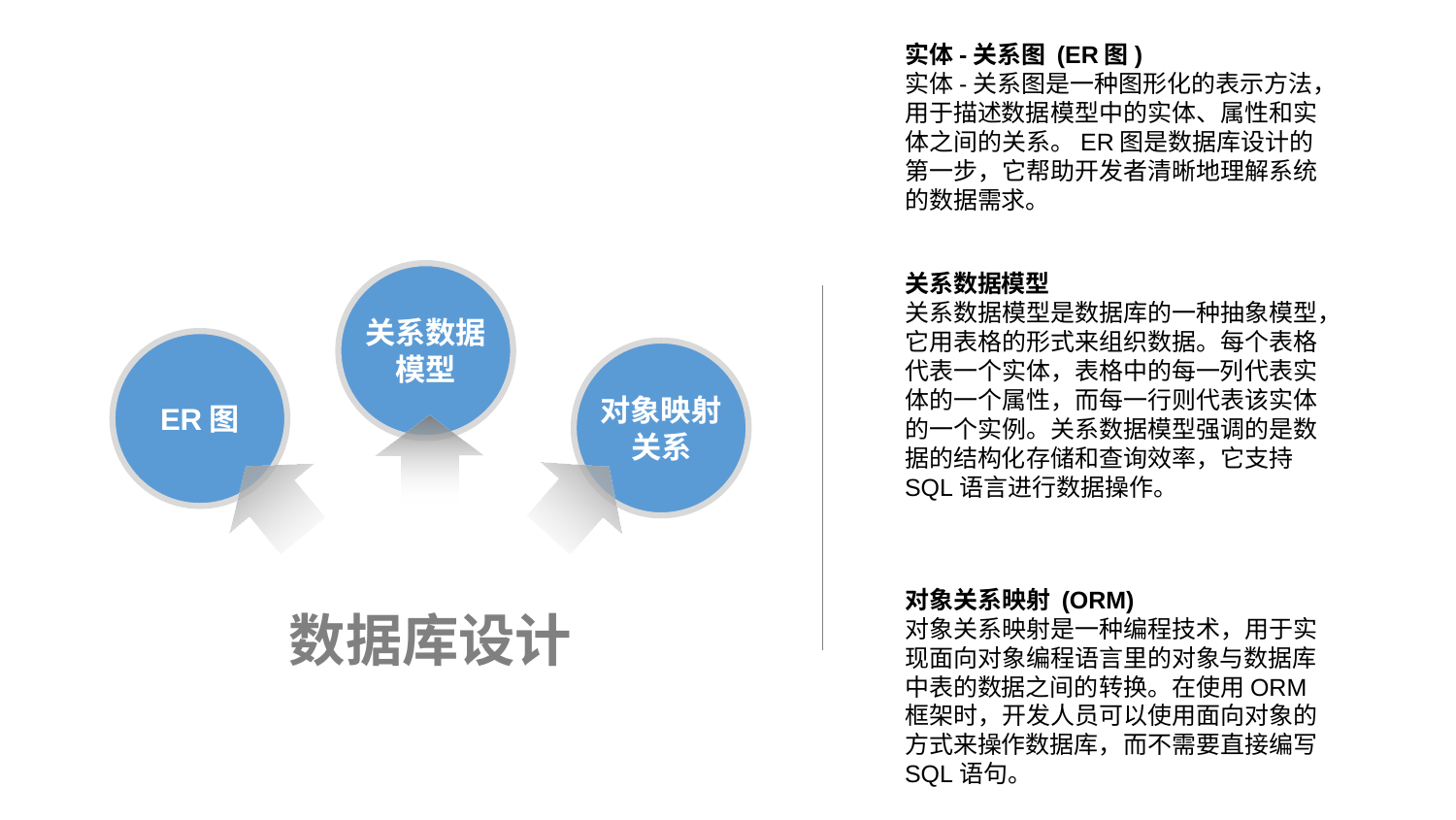

实体-关系图 (ER图)
实体-关系图是一种图形化的表示方法，用于描述数据模型中的实体、属性和实体之间的关系。ER图是数据库设计的第一步，它帮助开发者清晰地理解系统的数据需求。
关系数据模型
关系数据模型
关系数据模型是数据库的一种抽象模型，它用表格的形式来组织数据。每个表格代表一个实体，表格中的每一列代表实体的一个属性，而每一行则代表该实体的一个实例。关系数据模型强调的是数据的结构化存储和查询效率，它支持SQL语言进行数据操作。
ER图
对象映射关系

数据库设计
对象关系映射 (ORM)
对象关系映射是一种编程技术，用于实现面向对象编程语言里的对象与数据库中表的数据之间的转换。在使用ORM框架时，开发人员可以使用面向对象的方式来操作数据库，而不需要直接编写SQL语句。